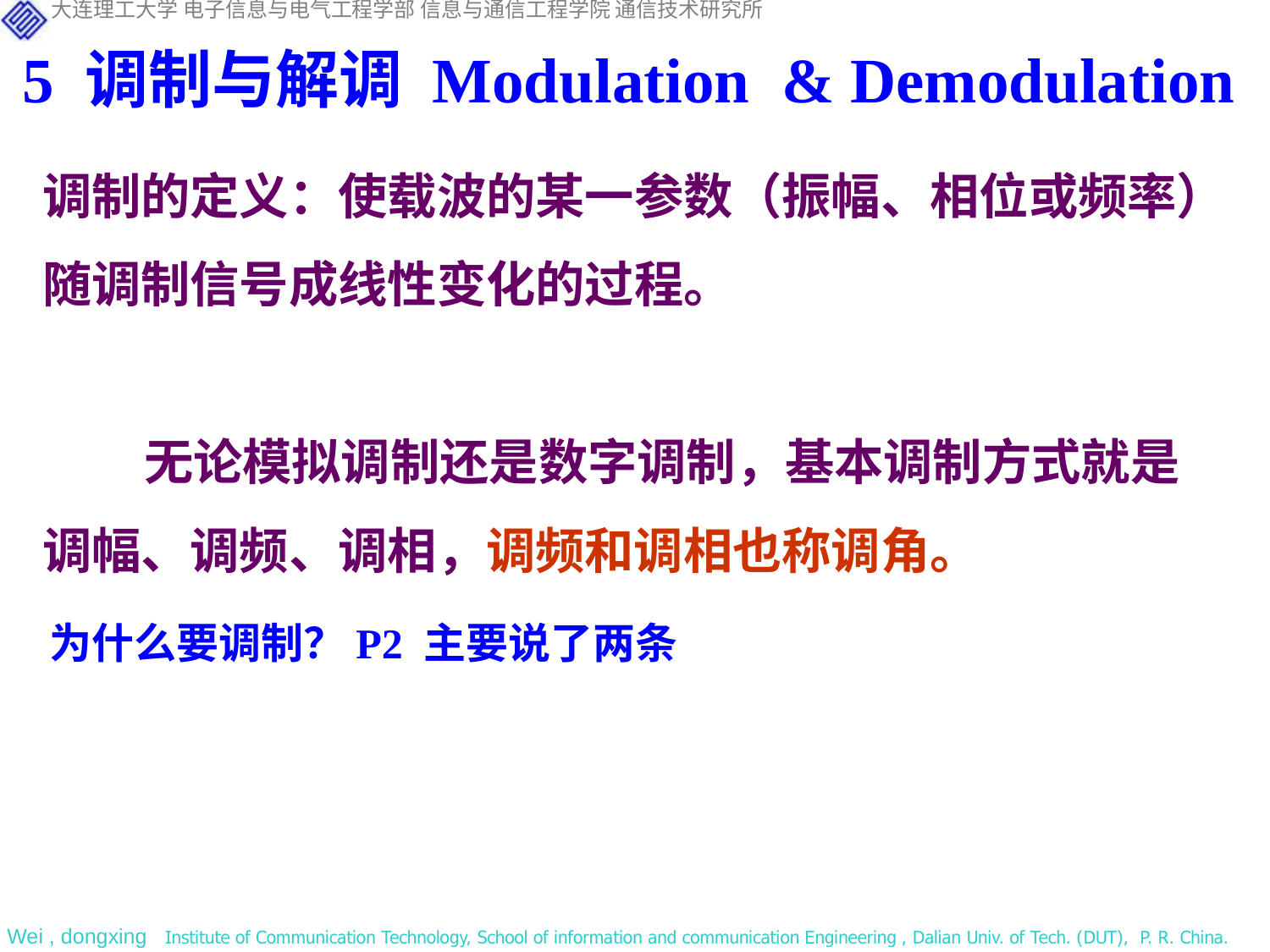

5 调制与解调 Modulation  & Demodulation
调制的定义：使载波的某一参数（振幅、相位或频率）随调制信号成线性变化的过程。

        无论模拟调制还是数字调制，基本调制方式就是调幅、调频、调相，调频和调相也称调角。
为什么要调制？P2 主要说了两条